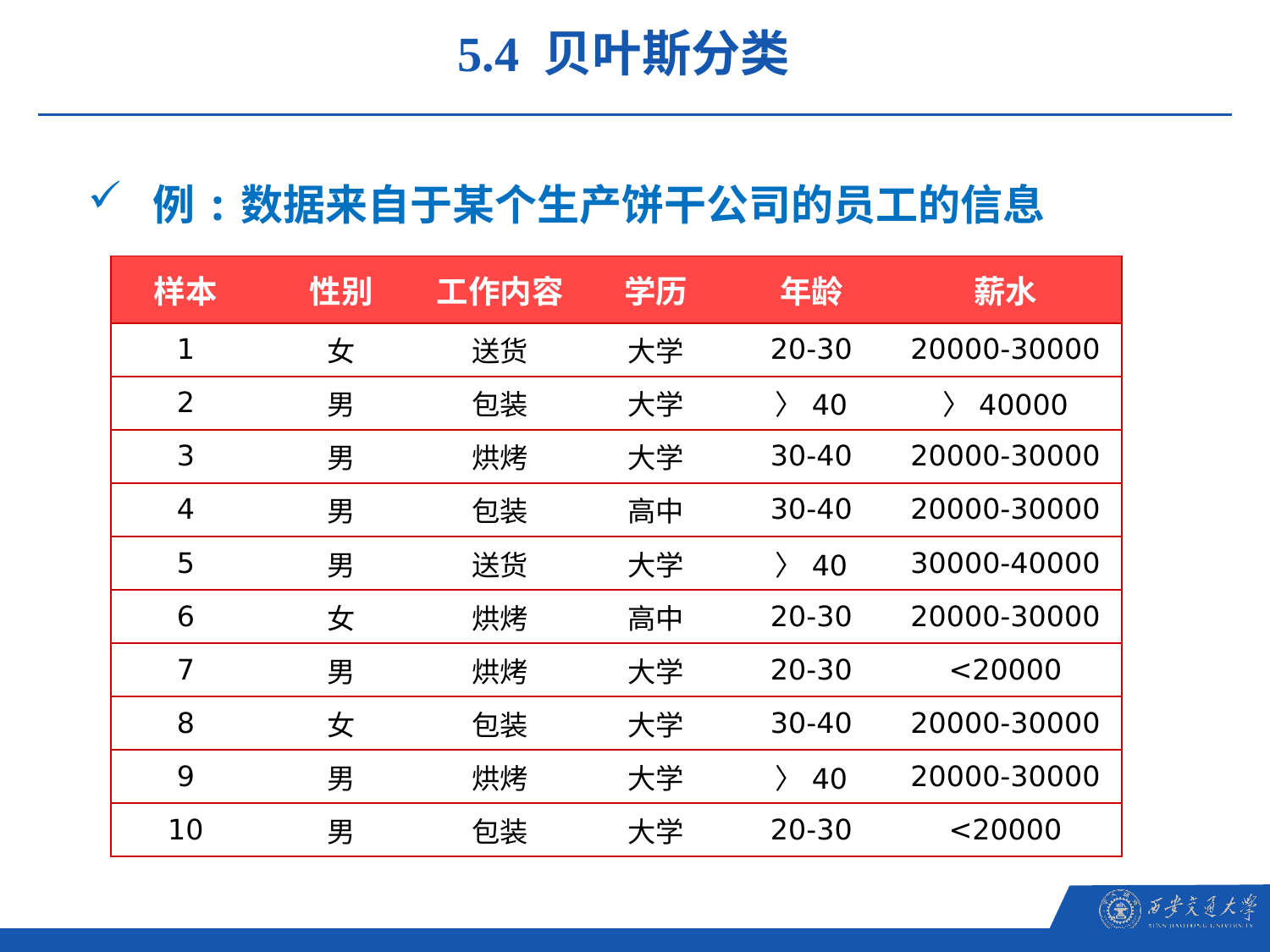

5.4 贝叶斯分类
例:数据来自于某个生产饼干公司的员工的信息
| 样本 | 性别 | 工作内容 | 学历 | 年龄 | 薪水 |
| --- | --- | --- | --- | --- | --- |
| 1 | 女 | 送货 | 大学 | 20-30 | 20000-30000 |
| 2 | 男 | 包装 | 大学 | 〉40 | 〉40000 |
| 3 | 男 | 烘烤 | 大学 | 30-40 | 20000-30000 |
| 4 | 男 | 包装 | 高中 | 30-40 | 20000-30000 |
| 5 | 男 | 送货 | 大学 | 〉40 | 30000-40000 |
| 6 | 女 | 烘烤 | 高中 | 20-30 | 20000-30000 |
| 7 | 男 | 烘烤 | 大学 | 20-30 | <20000 |
| 8 | 女 | 包装 | 大学 | 30-40 | 20000-30000 |
| 9 | 男 | 烘烤 | 大学 | 〉40 | 20000-30000 |
| 10 | 男 | 包装 | 大学 | 20-30 | <20000 |